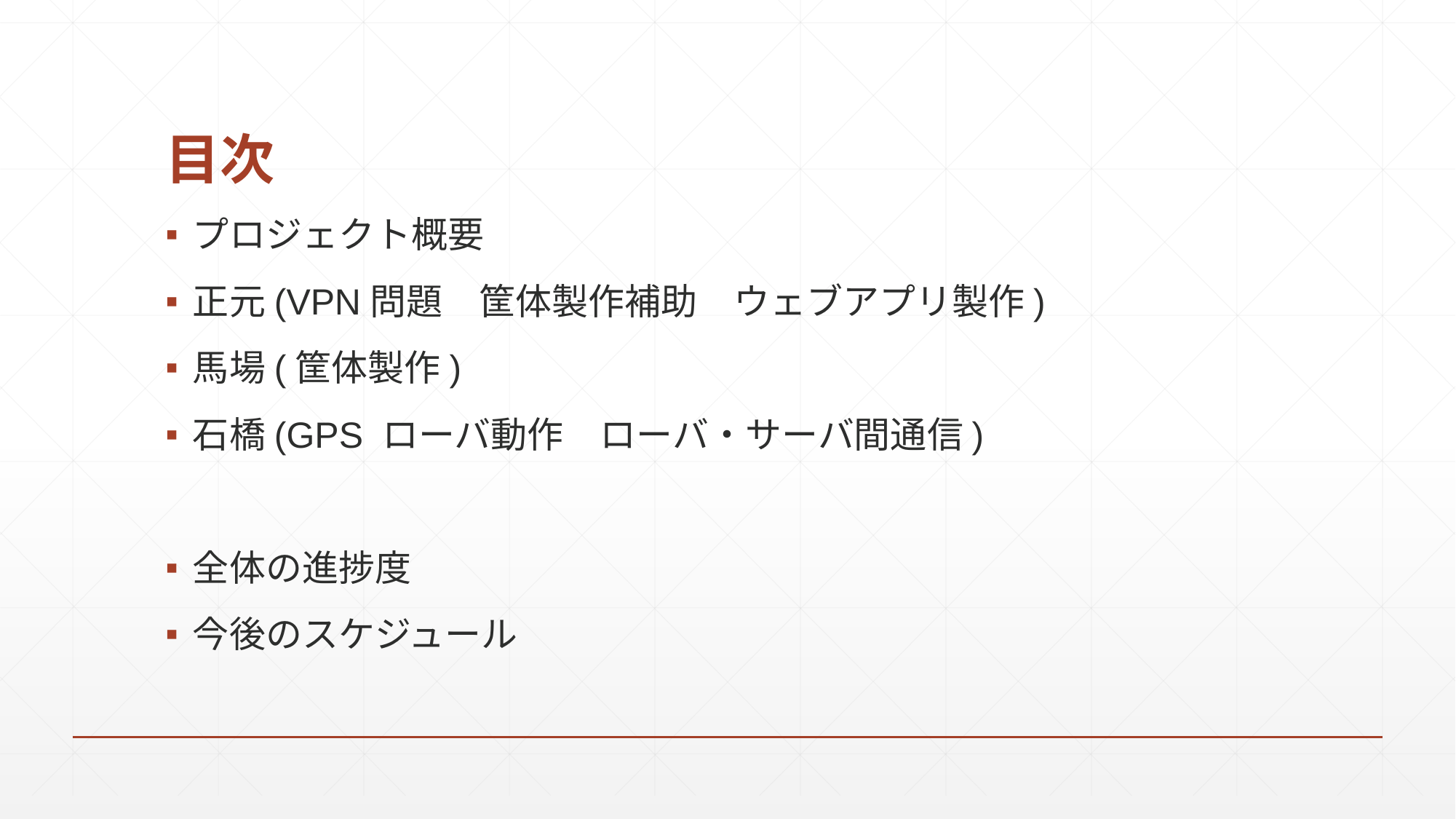

# 目次
プロジェクト概要
正元(VPN問題　筐体製作補助　ウェブアプリ製作)
馬場(筐体製作)
石橋(GPS ローバ動作　ローバ・サーバ間通信)

全体の進捗度
今後のスケジュール